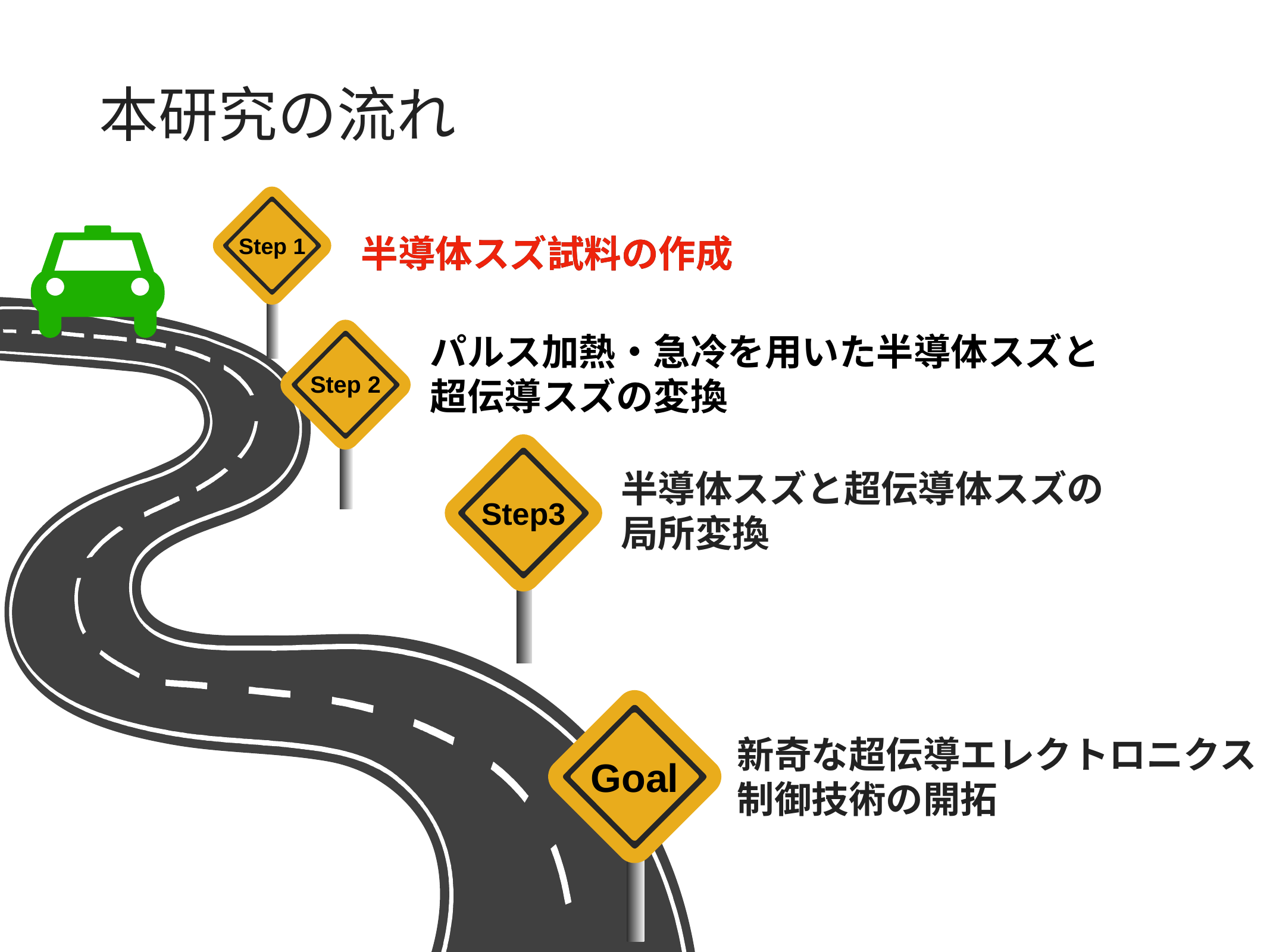

本研究の流れ

Step 1

半導体スズ試料の作成
半導体スズ試料の作成

Step 2
パルス加熱・急冷を用いた半導体スズと
超伝導スズの変換

Step3
半導体スズと超伝導体スズの
局所変換

Goal
新奇な超伝導エレクトロニクス
制御技術の開拓